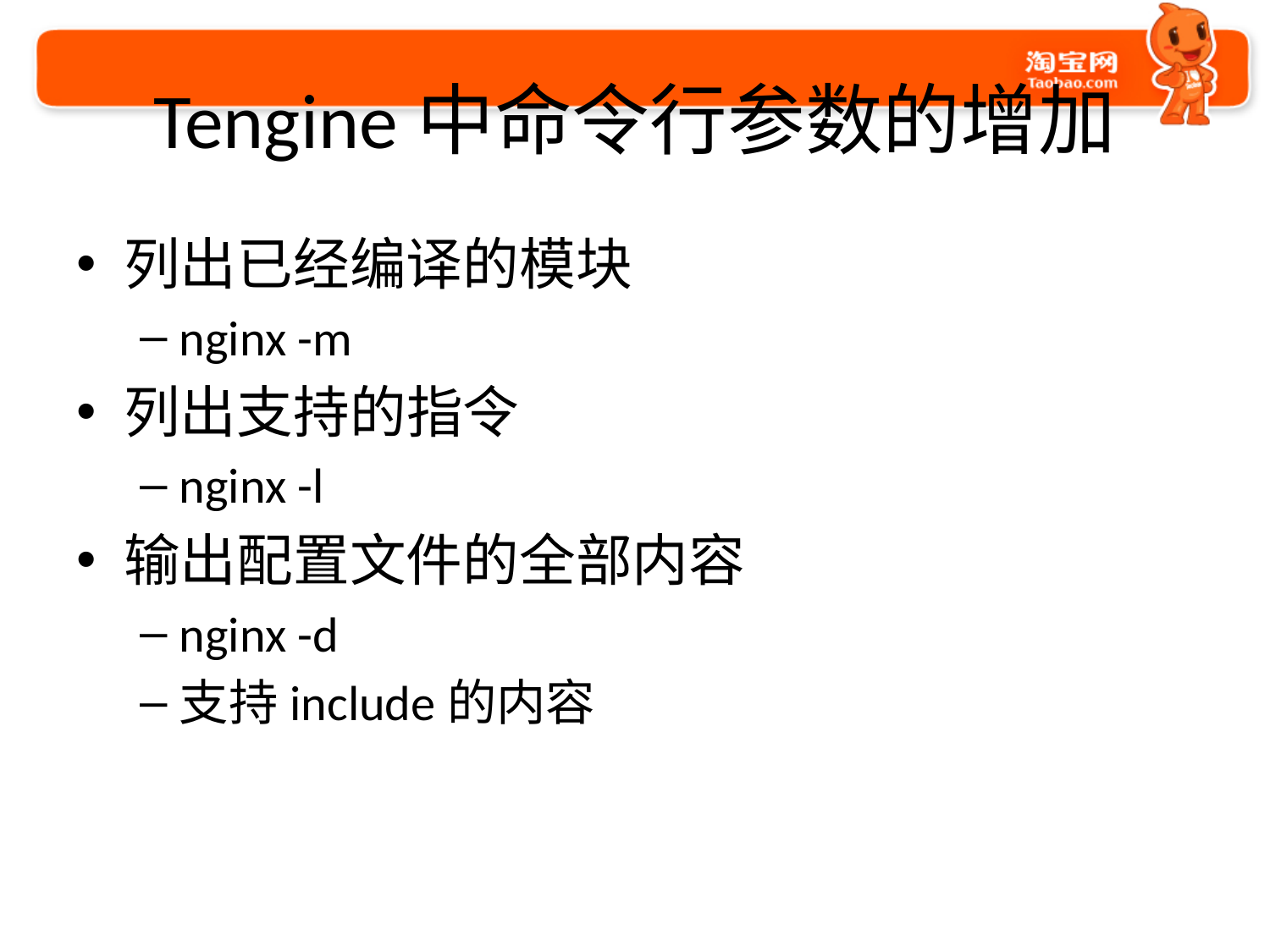

# Tengine中命令行参数的增加
列出已经编译的模块
nginx -m
列出支持的指令
nginx -l
输出配置文件的全部内容
nginx -d
支持include的内容